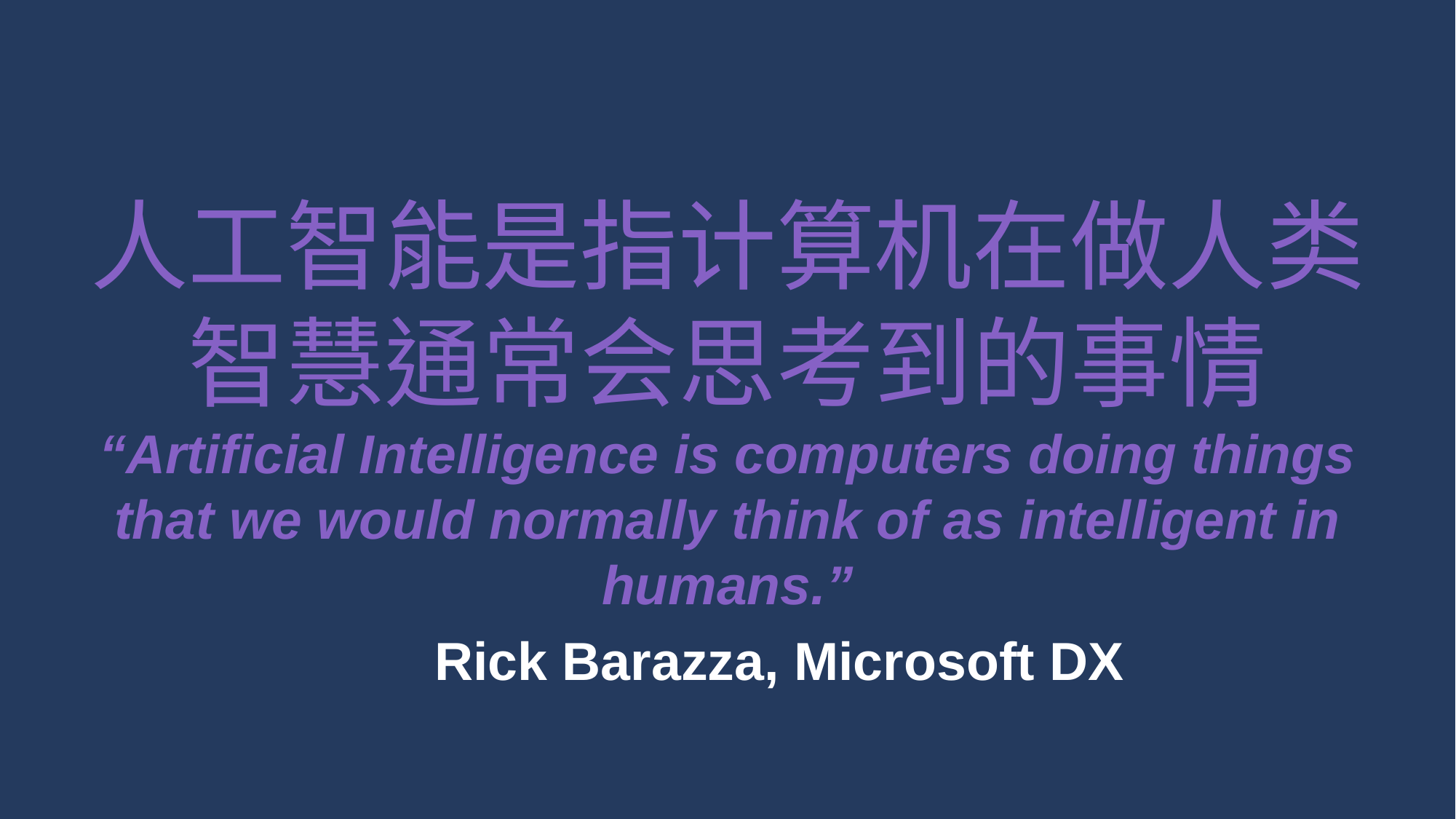

人工智能是指计算机在做人类智慧通常会思考到的事情
“Artificial Intelligence is computers doing things that we would normally think of as intelligent in humans.”
Rick Barazza, Microsoft DX